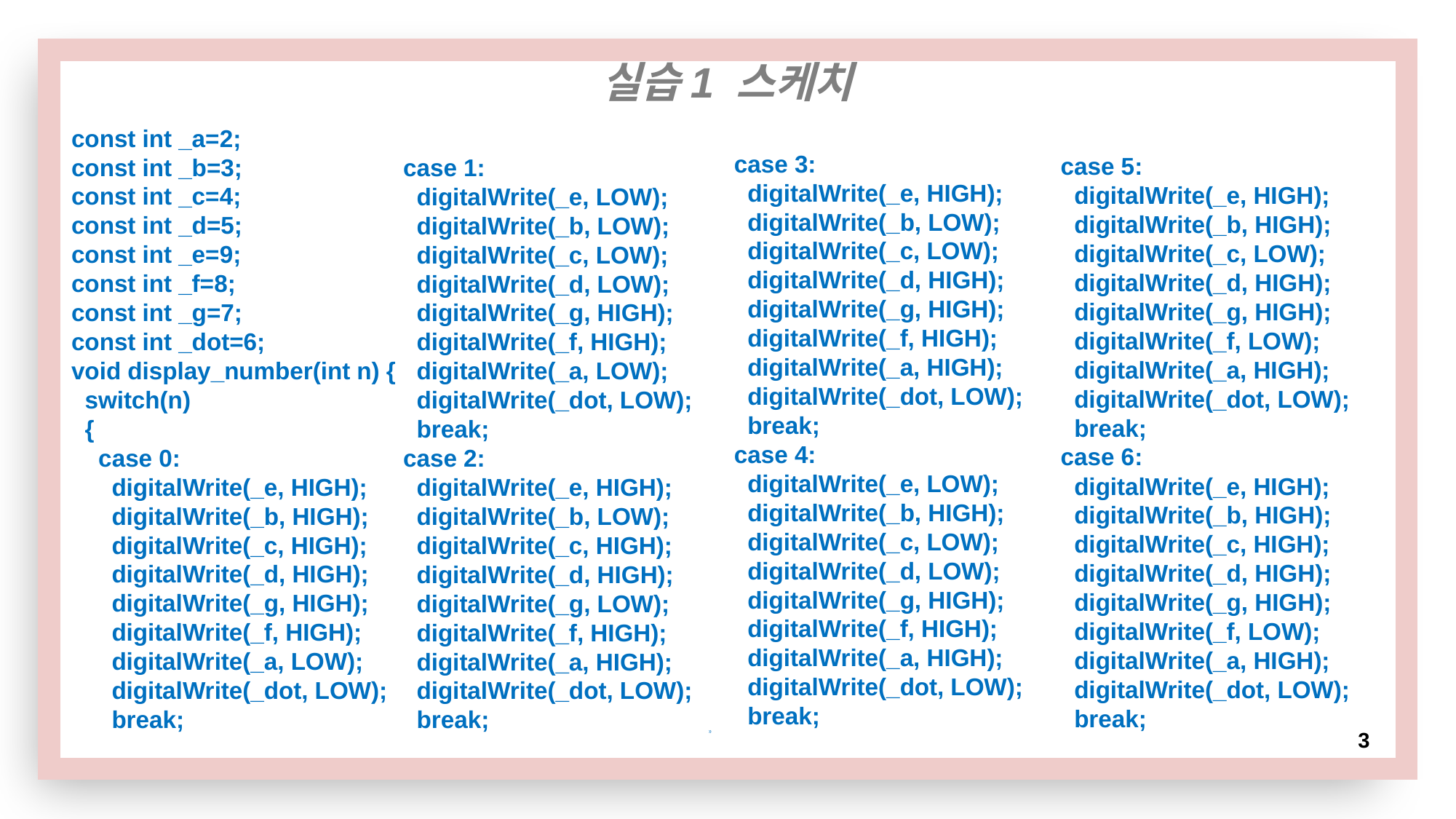

실습1 스케치

const int _a=2;
const int _b=3;
const int _c=4;
const int _d=5;
const int _e=9;
const int _f=8;
const int _g=7;
const int _dot=6;
void display_number(int n) {
  switch(n)
  {
    case 0:
      digitalWrite(_e, HIGH);
      digitalWrite(_b, HIGH);
      digitalWrite(_c, HIGH);
      digitalWrite(_d, HIGH);
      digitalWrite(_g, HIGH);
      digitalWrite(_f, HIGH);
      digitalWrite(_a, LOW);
      digitalWrite(_dot, LOW);
      break;
    case 3:
      digitalWrite(_e, HIGH);
      digitalWrite(_b, LOW);
      digitalWrite(_c, LOW);
      digitalWrite(_d, HIGH);
      digitalWrite(_g, HIGH);
      digitalWrite(_f, HIGH);
      digitalWrite(_a, HIGH);
      digitalWrite(_dot, LOW);
      break;
    case 4:
      digitalWrite(_e, LOW);
      digitalWrite(_b, HIGH);
      digitalWrite(_c, LOW);
      digitalWrite(_d, LOW);
      digitalWrite(_g, HIGH);
      digitalWrite(_f, HIGH);
      digitalWrite(_a, HIGH);
      digitalWrite(_dot, LOW);
      break;
  }}
    case 5:
      digitalWrite(_e, HIGH);
      digitalWrite(_b, HIGH);
      digitalWrite(_c, LOW);
      digitalWrite(_d, HIGH);
      digitalWrite(_g, HIGH);
      digitalWrite(_f, LOW);
      digitalWrite(_a, HIGH);
      digitalWrite(_dot, LOW);
      break;
    case 6:
      digitalWrite(_e, HIGH);
      digitalWrite(_b, HIGH);
      digitalWrite(_c, HIGH);
      digitalWrite(_d, HIGH);
      digitalWrite(_g, HIGH);
      digitalWrite(_f, LOW);
      digitalWrite(_a, HIGH);
      digitalWrite(_dot, LOW);
      break;
    case 1:
      digitalWrite(_e, LOW);
      digitalWrite(_b, LOW);
      digitalWrite(_c, LOW);
      digitalWrite(_d, LOW);
      digitalWrite(_g, HIGH);
      digitalWrite(_f, HIGH);
      digitalWrite(_a, LOW);
      digitalWrite(_dot, LOW);
      break;
    case 2:
      digitalWrite(_e, HIGH);
      digitalWrite(_b, LOW);
      digitalWrite(_c, HIGH);
      digitalWrite(_d, HIGH);
      digitalWrite(_g, LOW);
      digitalWrite(_f, HIGH);
      digitalWrite(_a, HIGH);
      digitalWrite(_dot, LOW);
      break;
3